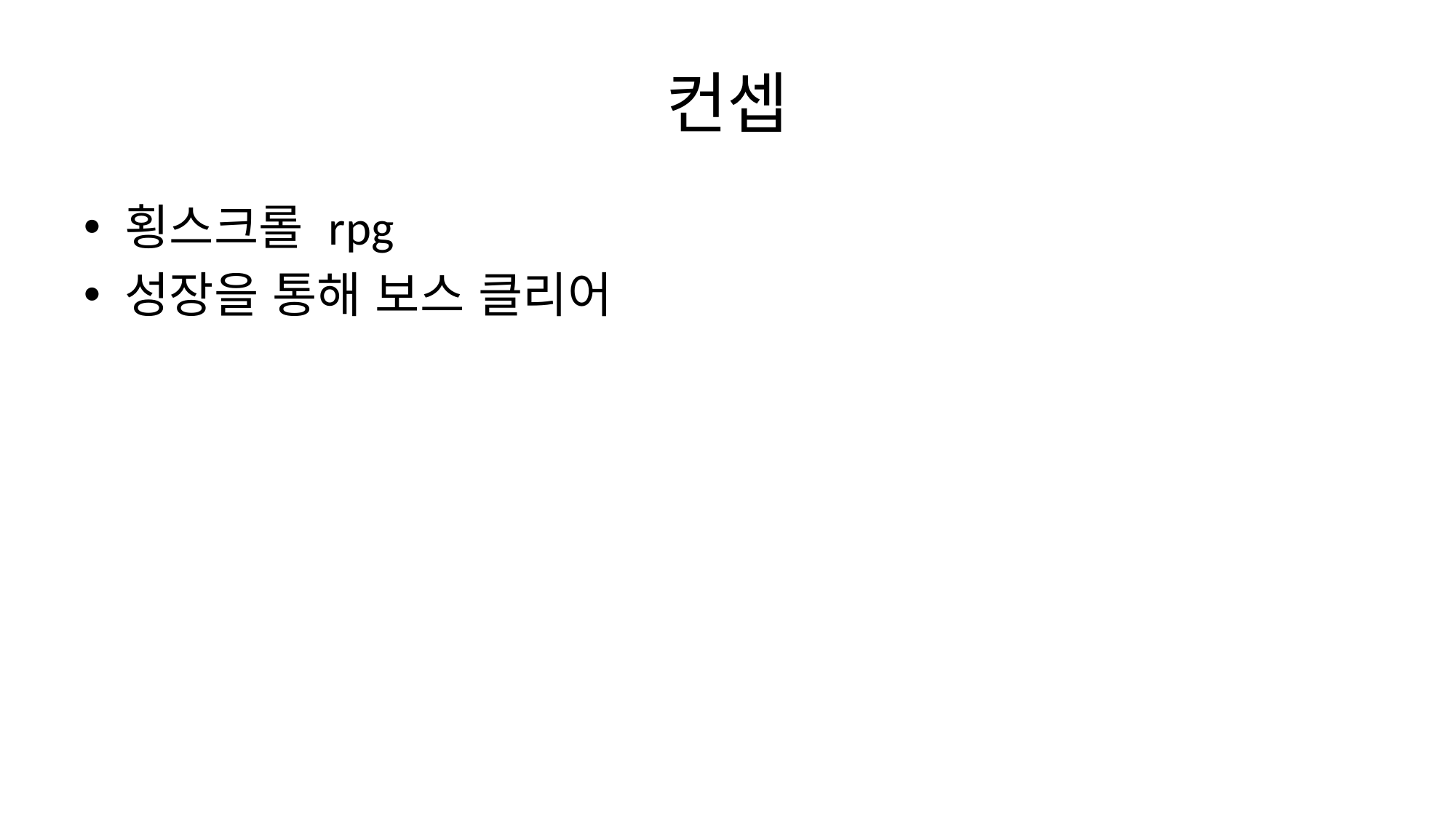

# 컨셉
횡스크롤 rpg
성장을 통해 보스 클리어